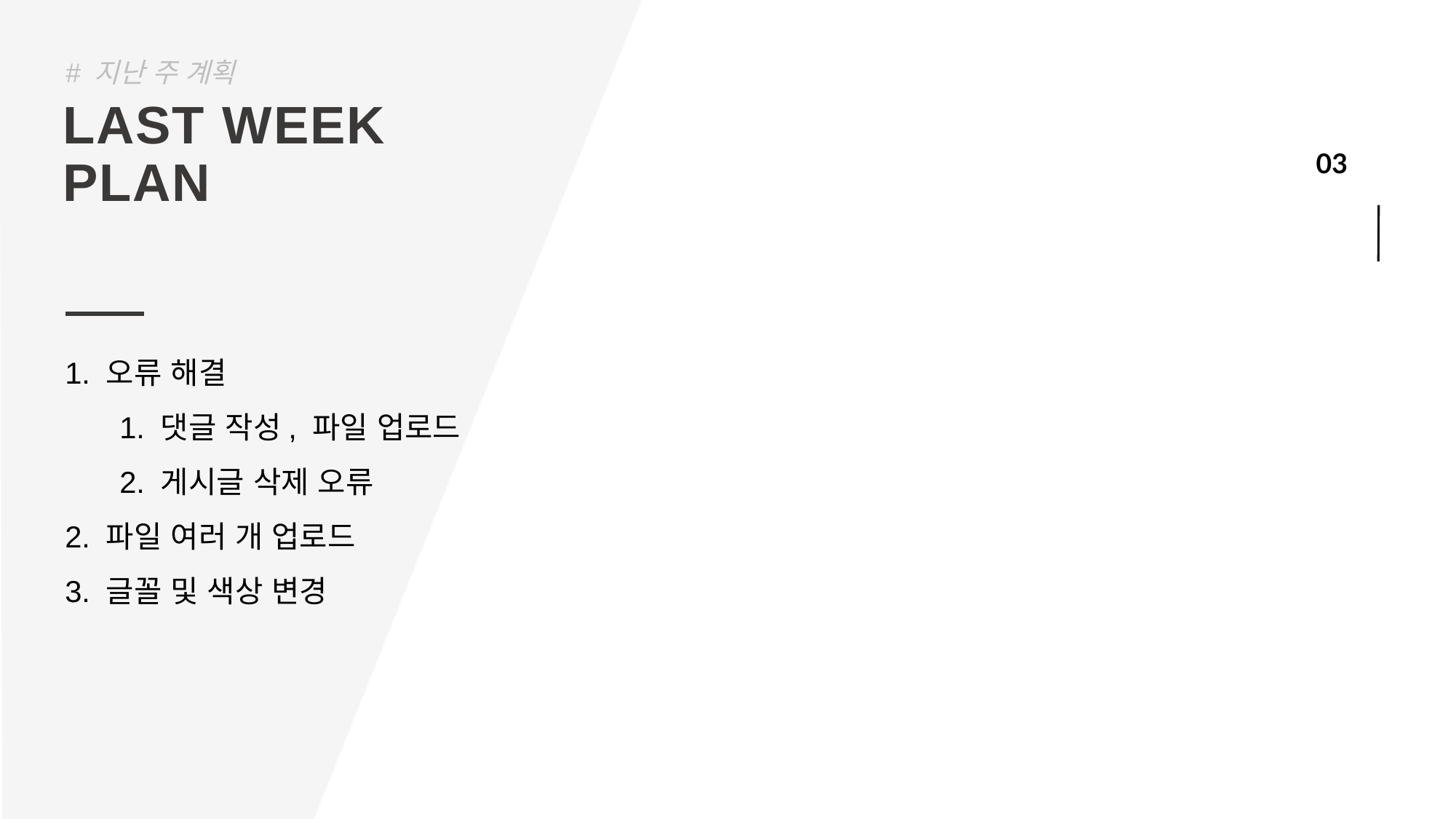

# 지난 주 계획
LAST WEEK
PLAN
오류 해결
댓글 작성, 파일 업로드
게시글 삭제 오류
파일 여러 개 업로드
글꼴 및 색상 변경